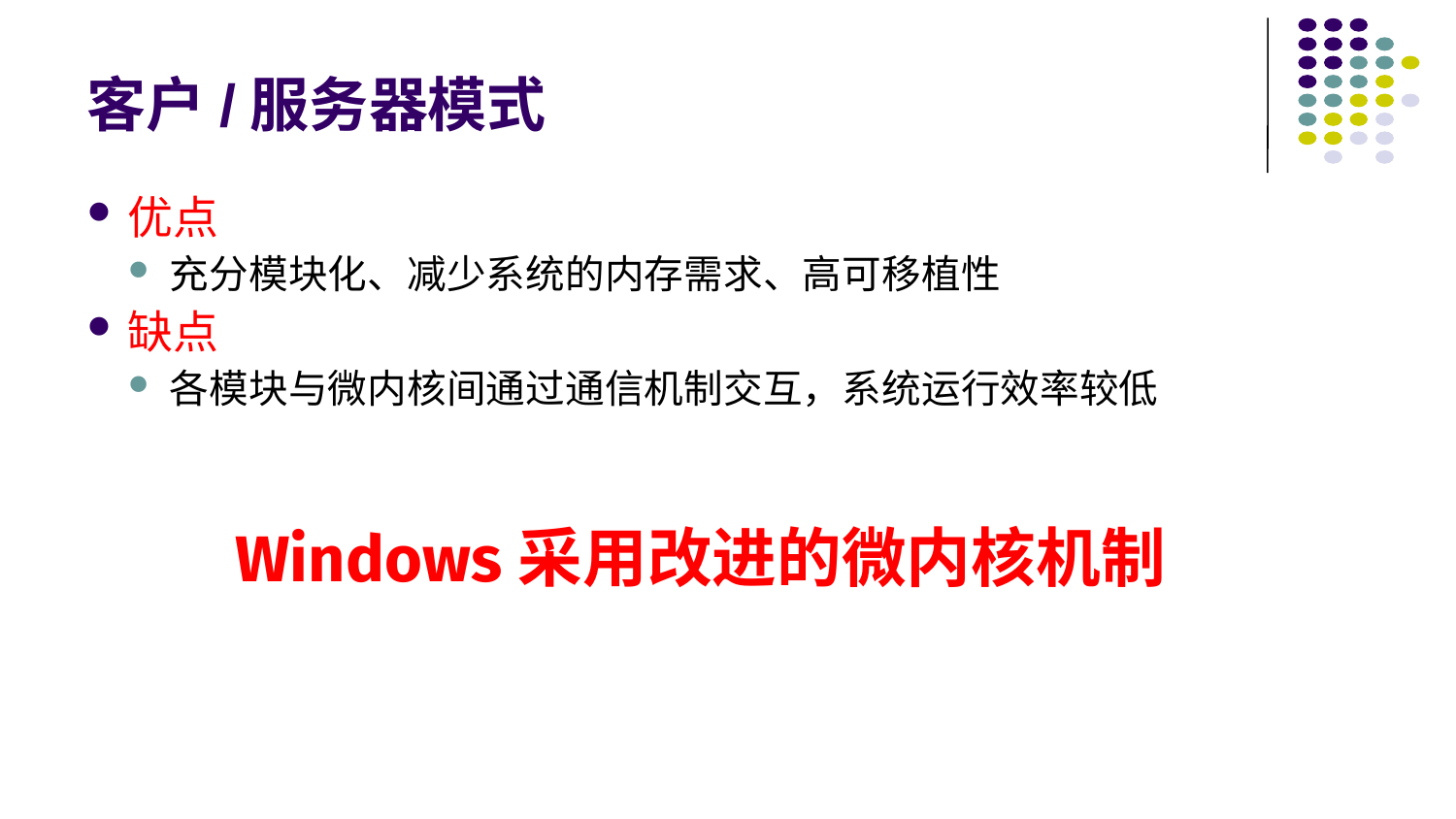

# 客户/服务器模式
优点
充分模块化、减少系统的内存需求、高可移植性
缺点
各模块与微内核间通过通信机制交互，系统运行效率较低
Windows采用改进的微内核机制

97